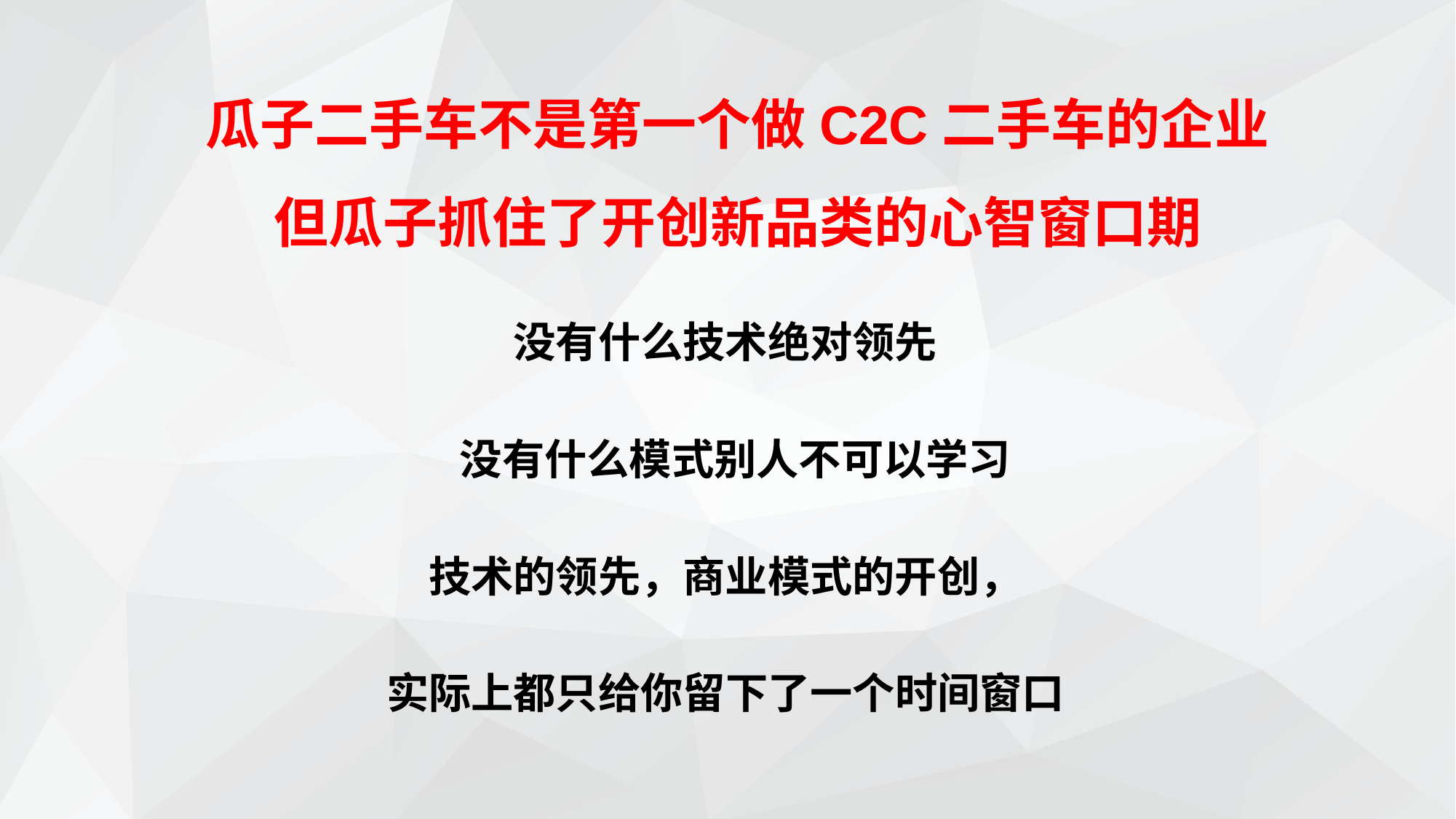

瓜子二手车不是第一个做C2C二手车的企业
但瓜子抓住了开创新品类的心智窗口期
没有什么技术绝对领先
 没有什么模式别人不可以学习
技术的领先，商业模式的开创，
实际上都只给你留下了一个时间窗口